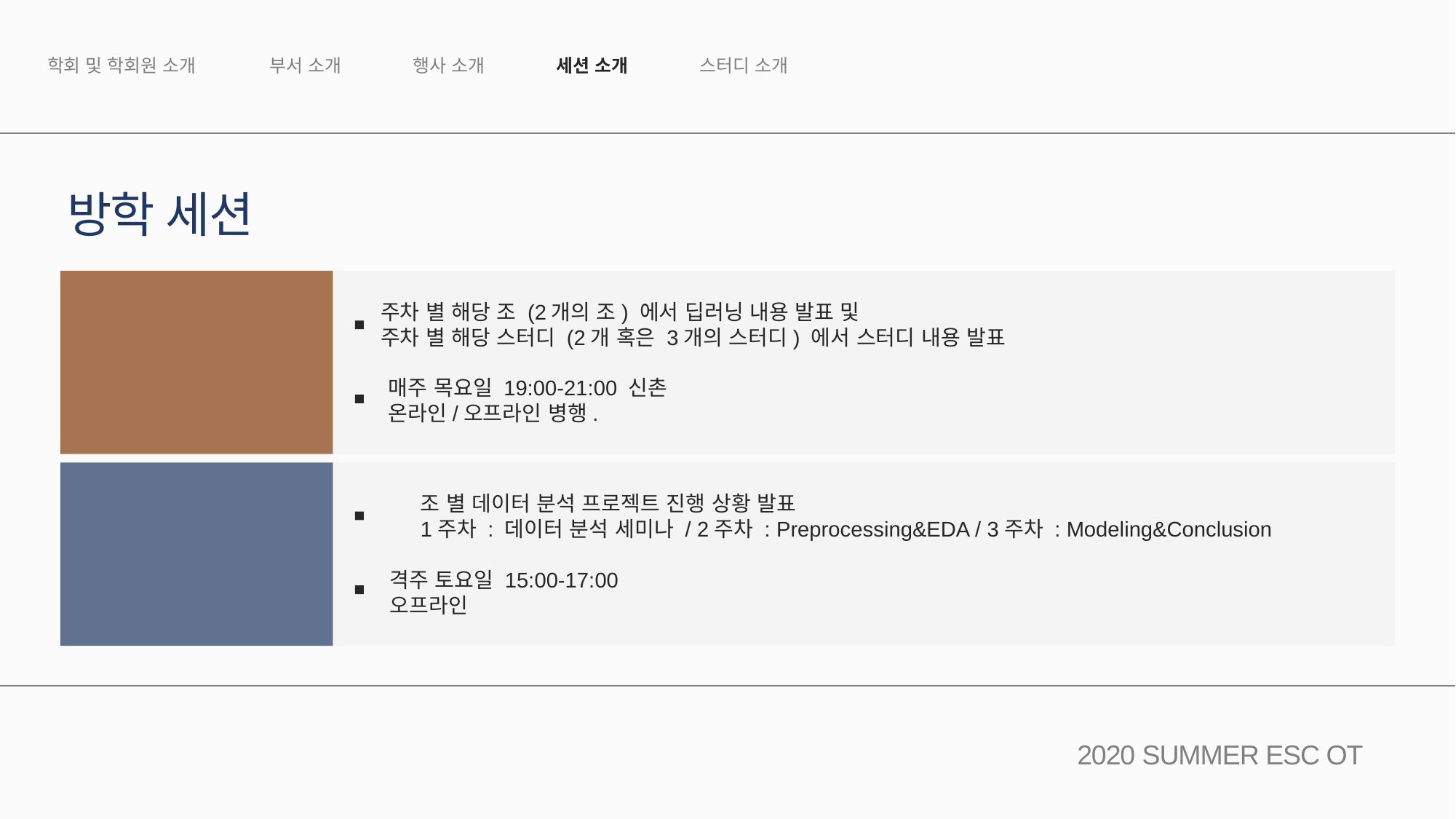

행사 소개
세션 소개
스터디 소개
부서 소개
학회 및 학회원 소개
방학 세션

주차 별 해당 조 (2개의 조) 에서 딥러닝 내용 발표 및
주차 별 해당 스터디 (2개 혹은 3개의 스터디) 에서 스터디 내용 발표

목요일
세션
매주 목요일 19:00-21:00 신촌
온라인/오프라인 병행.

조 별 데이터 분석 프로젝트 진행 상황 발표
1주차 : 데이터 분석 세미나 / 2주차 : Preprocessing&EDA / 3주차 : Modeling&Conclusion

토요일
세션
격주 토요일 15:00-17:00
오프라인

2020 SUMMER ESC OT